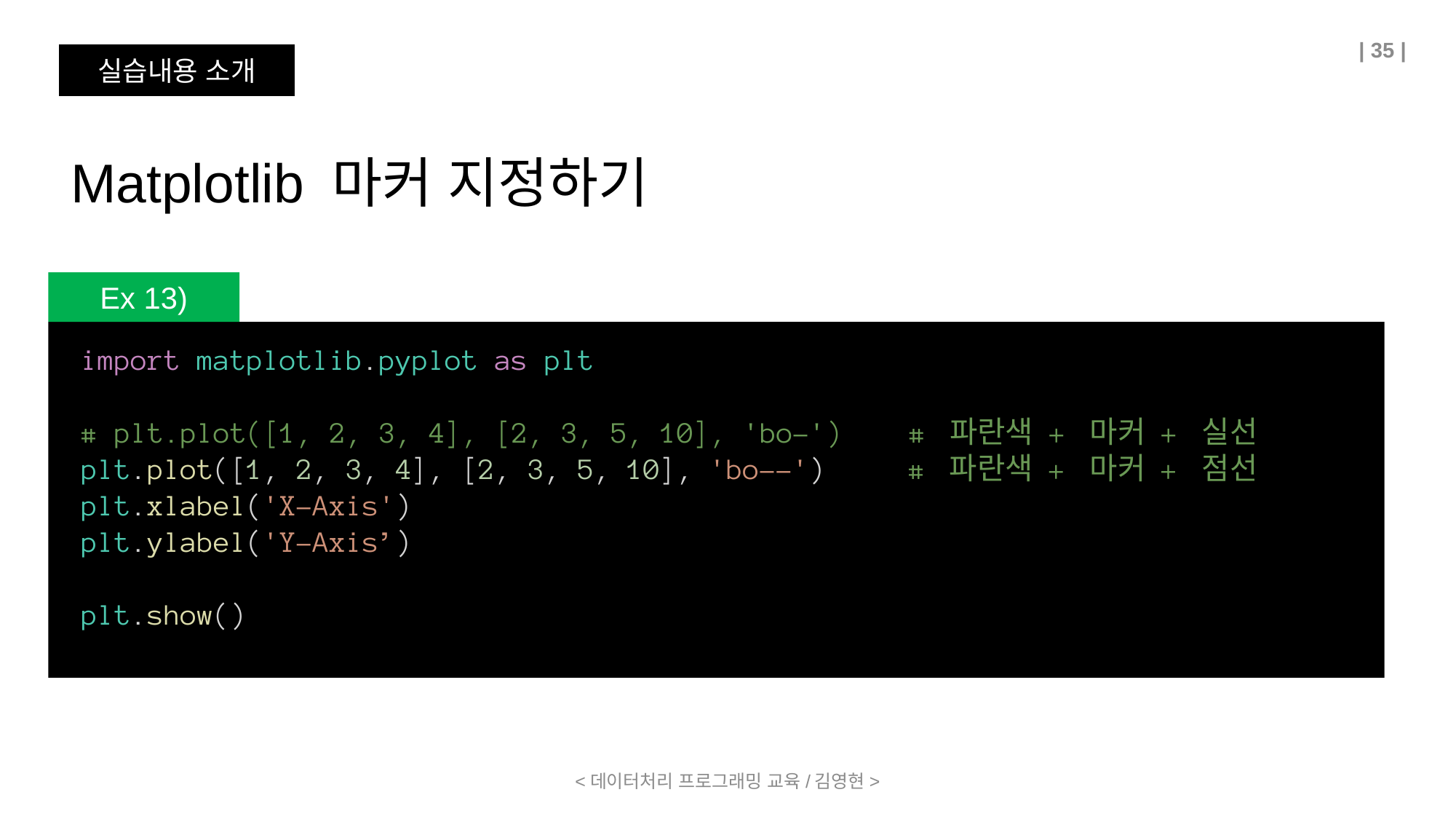

| 35 |
실습내용 소개
Matplotlib 마커 지정하기
Ex 13)

import matplotlib.pyplot as plt
# plt.plot([1, 2, 3, 4], [2, 3, 5, 10], 'bo-')    # 파란색 + 마커 + 실선
plt.plot([1, 2, 3, 4], [2, 3, 5, 10], 'bo--')     # 파란색 + 마커 + 점선
plt.xlabel('X-Axis')
plt.ylabel('Y-Axis’)

plt.show()
<데이터처리 프로그래밍 교육/김영현>